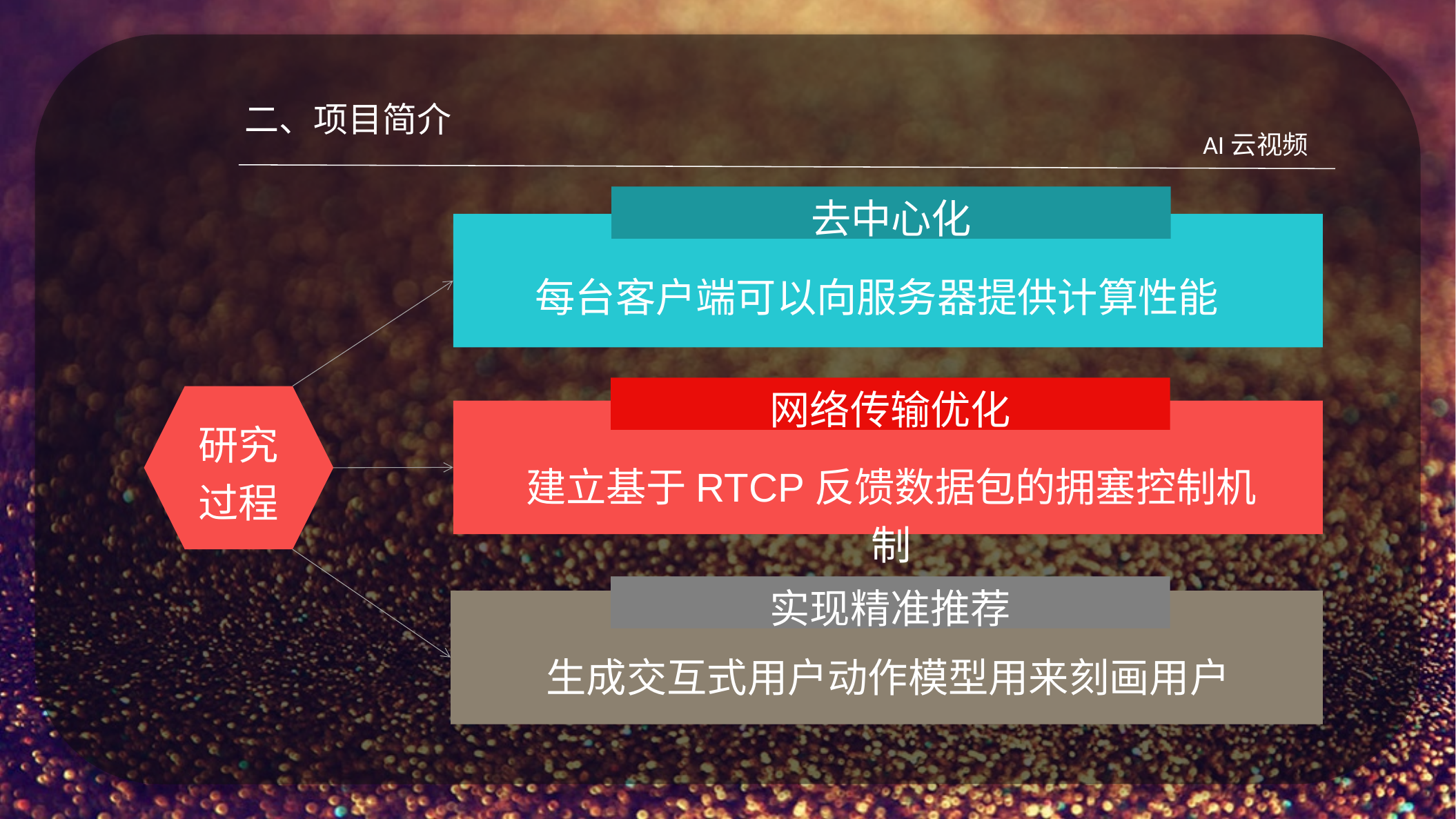

二、项目简介
AI云视频
去中心化

每台客户端可以向服务器提供计算性能
网络传输优化
研究过程

建立基于RTCP反馈数据包的拥塞控制机制
实现精准推荐

生成交互式用户动作模型用来刻画用户